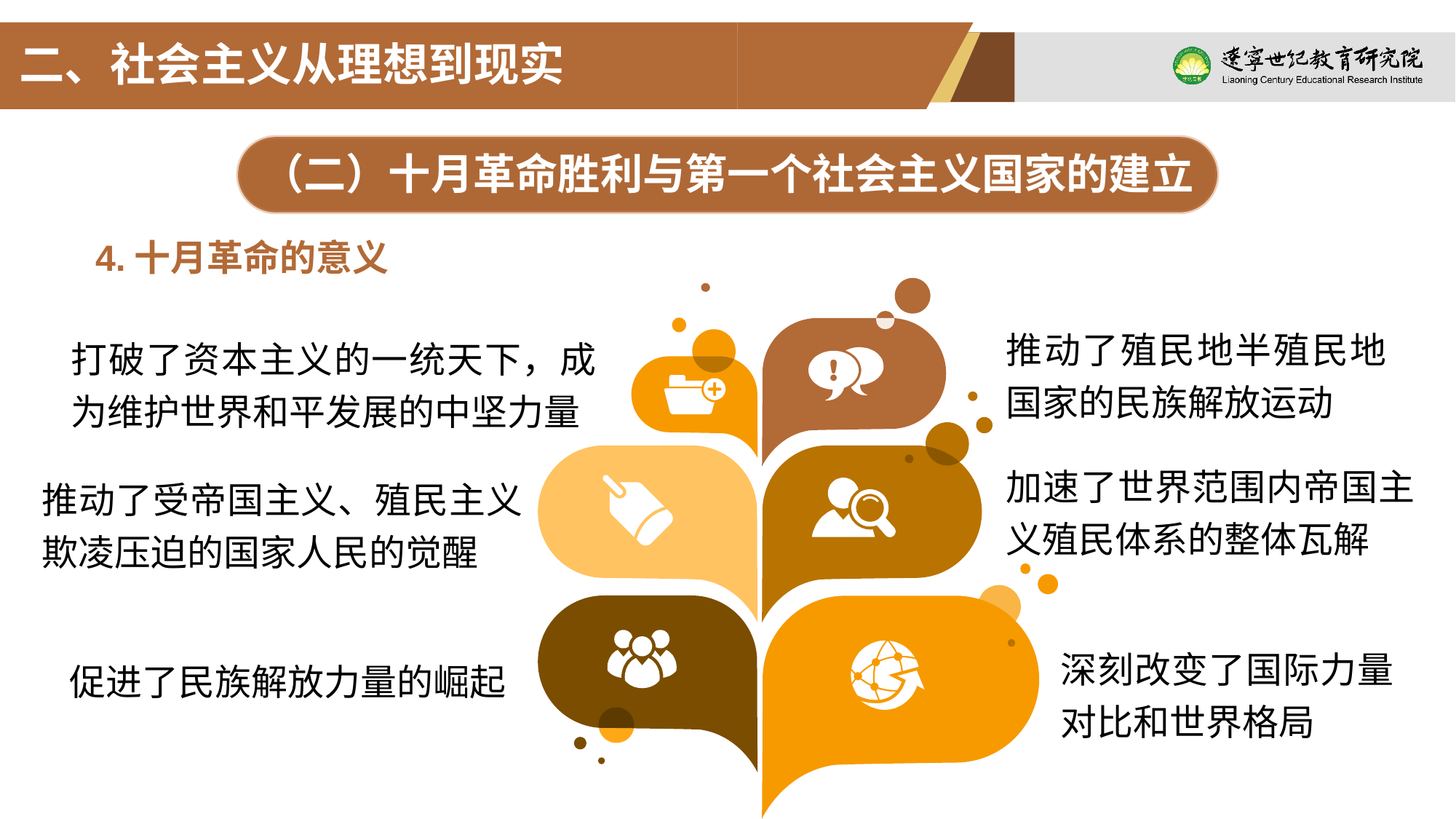

二、社会主义从理想到现实
（二）十月革命胜利与第一个社会主义国家的建立
4.十月革命的意义

推动了殖民地半殖民地国家的民族解放运动

打破了资本主义的一统天下，成为维护世界和平发展的中坚力量

加速了世界范围内帝国主义殖民体系的整体瓦解

推动了受帝国主义、殖民主义欺凌压迫的国家人民的觉醒

深刻改变了国际力量对比和世界格局

促进了民族解放力量的崛起